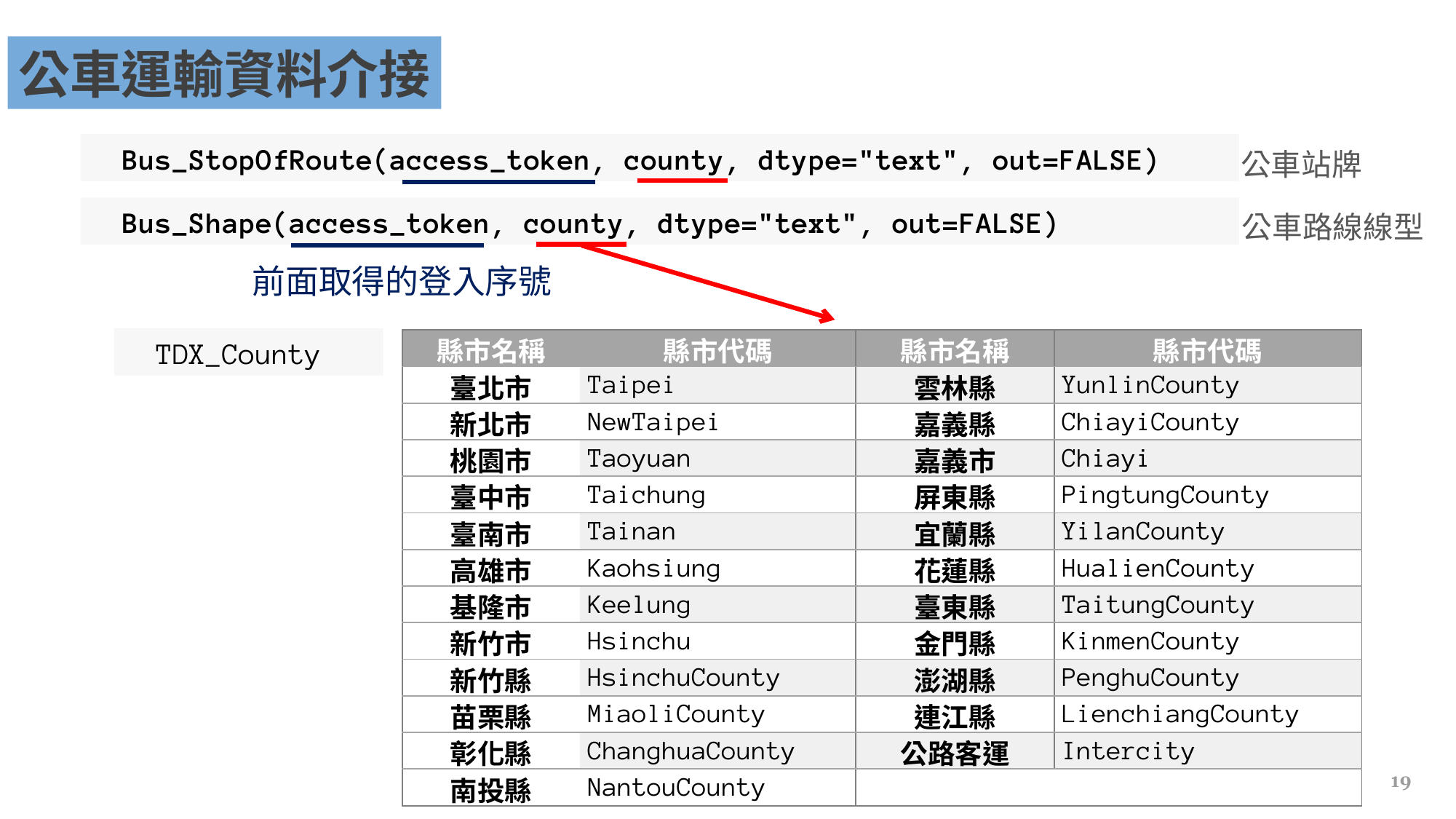

公車運輸資料介接
公車站牌
Bus_StopOfRoute(access_token, county, dtype="text", out=FALSE)
公車路線線型
Bus_Shape(access_token, county, dtype="text", out=FALSE)
前面取得的登入序號
TDX_County
| 縣市名稱 | 縣市代碼 | 縣市名稱 | 縣市代碼 |
| --- | --- | --- | --- |
| 臺北市 | Taipei | 雲林縣 | YunlinCounty |
| 新北市 | NewTaipei | 嘉義縣 | ChiayiCounty |
| 桃園市 | Taoyuan | 嘉義市 | Chiayi |
| 臺中市 | Taichung | 屏東縣 | PingtungCounty |
| 臺南市 | Tainan | 宜蘭縣 | YilanCounty |
| 高雄市 | Kaohsiung | 花蓮縣 | HualienCounty |
| 基隆市 | Keelung | 臺東縣 | TaitungCounty |
| 新竹市 | Hsinchu | 金門縣 | KinmenCounty |
| 新竹縣 | HsinchuCounty | 澎湖縣 | PenghuCounty |
| 苗栗縣 | MiaoliCounty | 連江縣 | LienchiangCounty |
| 彰化縣 | ChanghuaCounty | 公路客運 | Intercity |
| 南投縣 | NantouCounty |  |  |
19